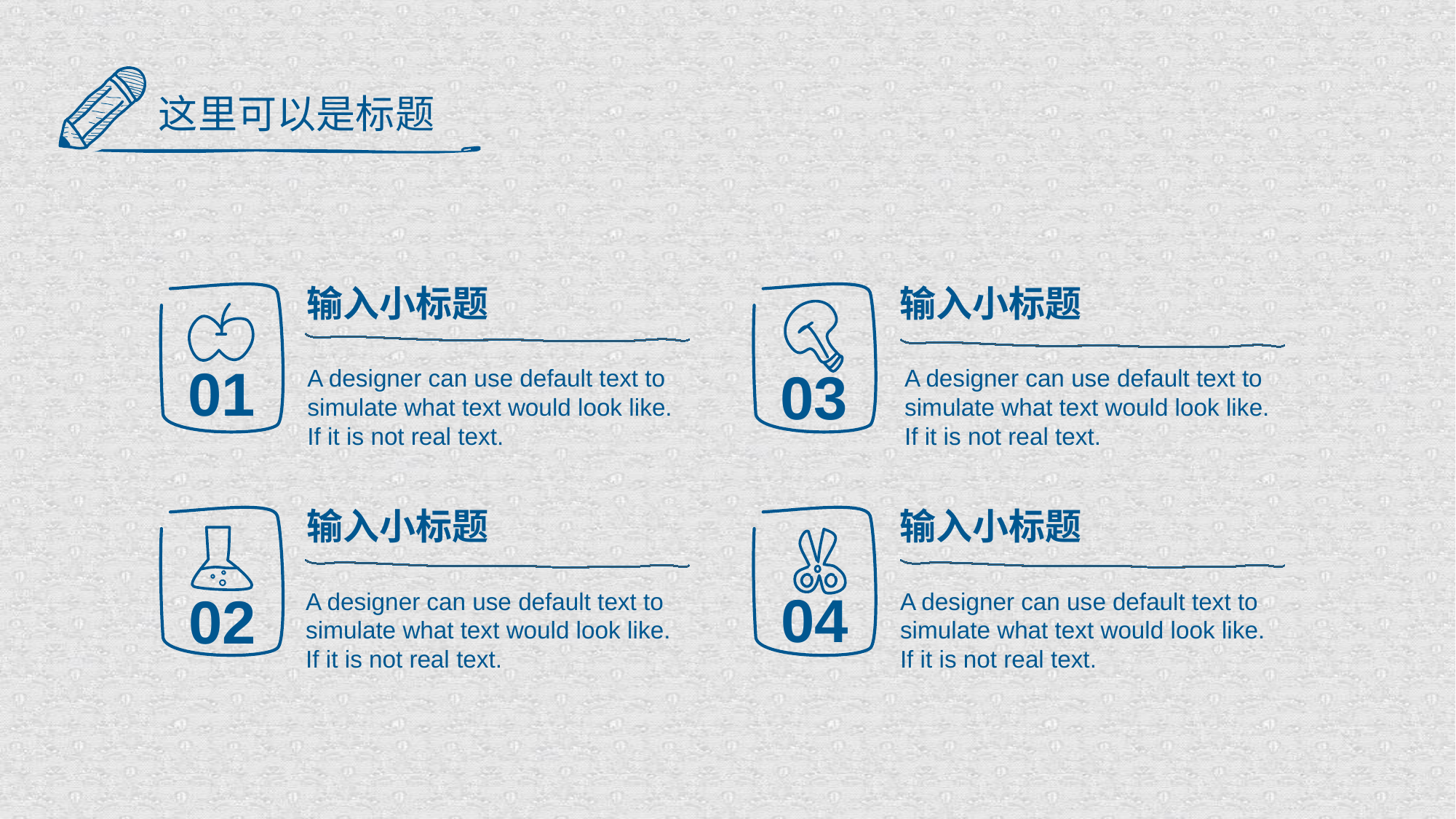

这里可以是标题

输入小标题
输入小标题

01
03
A designer can use default text to simulate what text would look like. If it is not real text.
A designer can use default text to simulate what text would look like. If it is not real text.
输入小标题
输入小标题

04
02
A designer can use default text to simulate what text would look like. If it is not real text.
A designer can use default text to simulate what text would look like. If it is not real text.